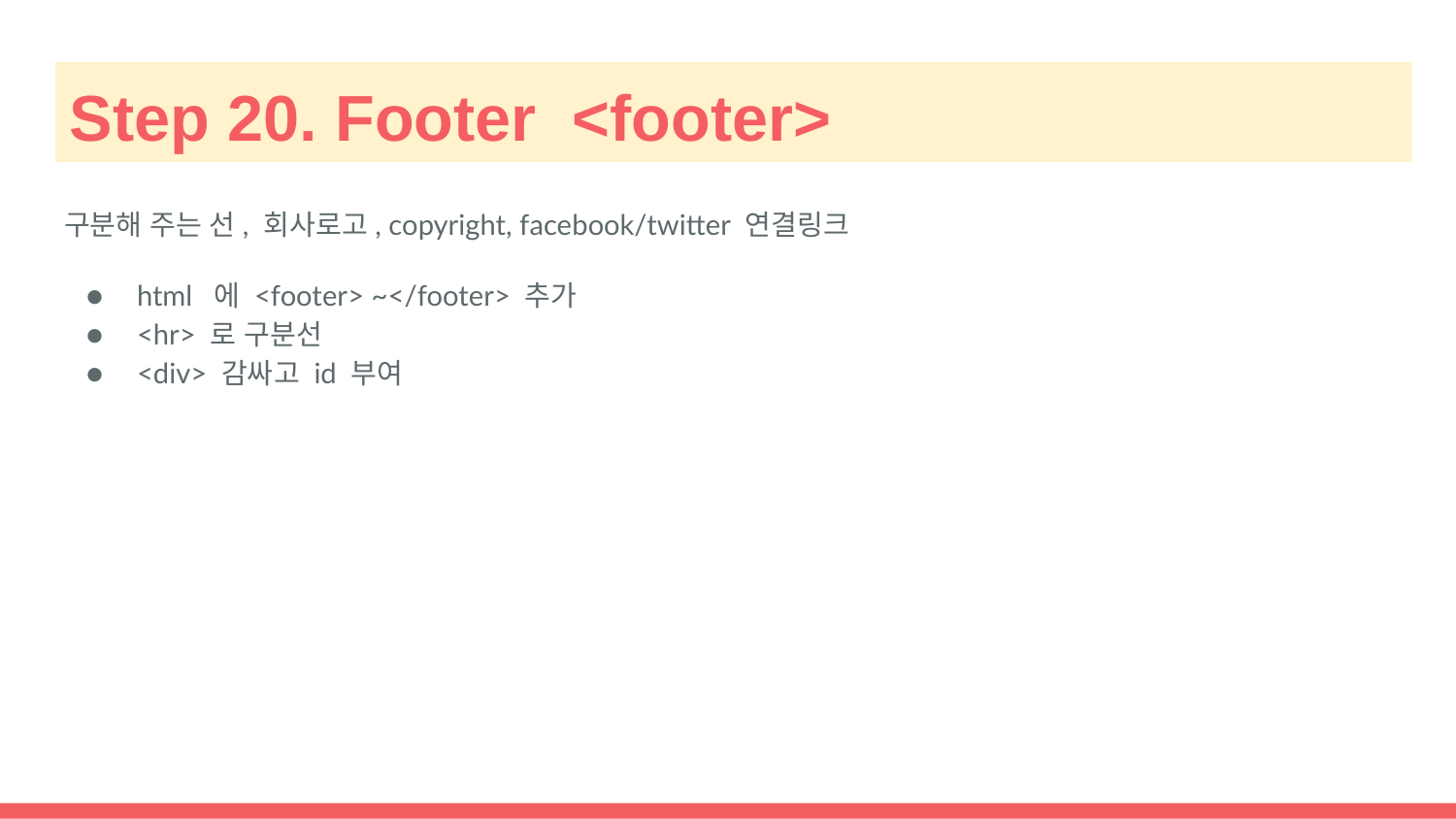

# Step 20. Footer  <footer>
구분해 주는 선, 회사로고, copyright, facebook/twitter 연결링크
html  에 <footer> ~</footer> 추가
<hr> 로 구분선
<div> 감싸고 id 부여